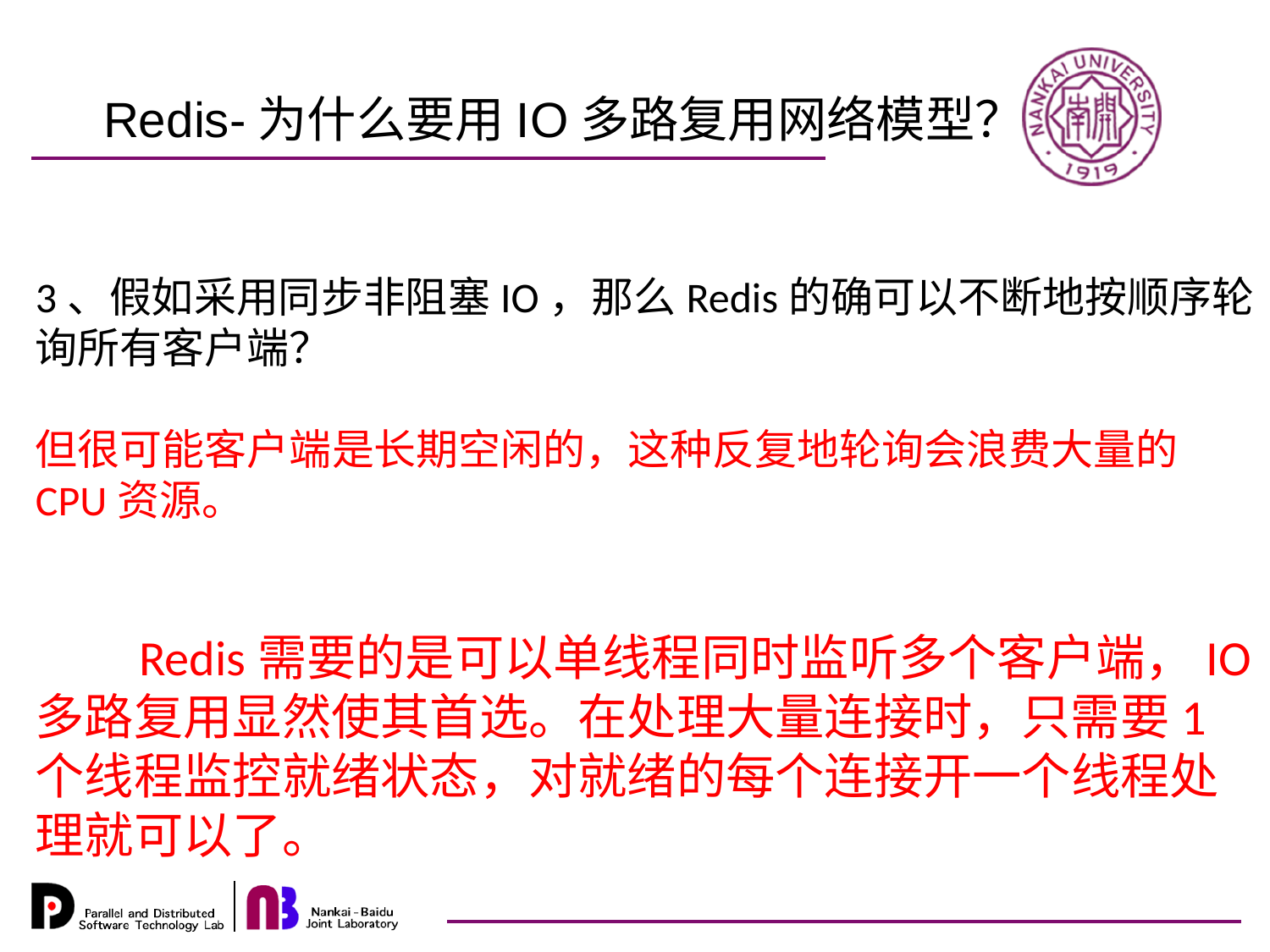

Redis-为什么要用IO多路复用网络模型？
3、假如采用同步非阻塞IO，那么Redis的确可以不断地按顺序轮询所有客户端？

但很可能客户端是长期空闲的，这种反复地轮询会浪费大量的CPU资源。

　　Redis需要的是可以单线程同时监听多个客户端，IO多路复用显然使其首选。在处理大量连接时，只需要1个线程监控就绪状态，对就绪的每个连接开一个线程处理就可以了。